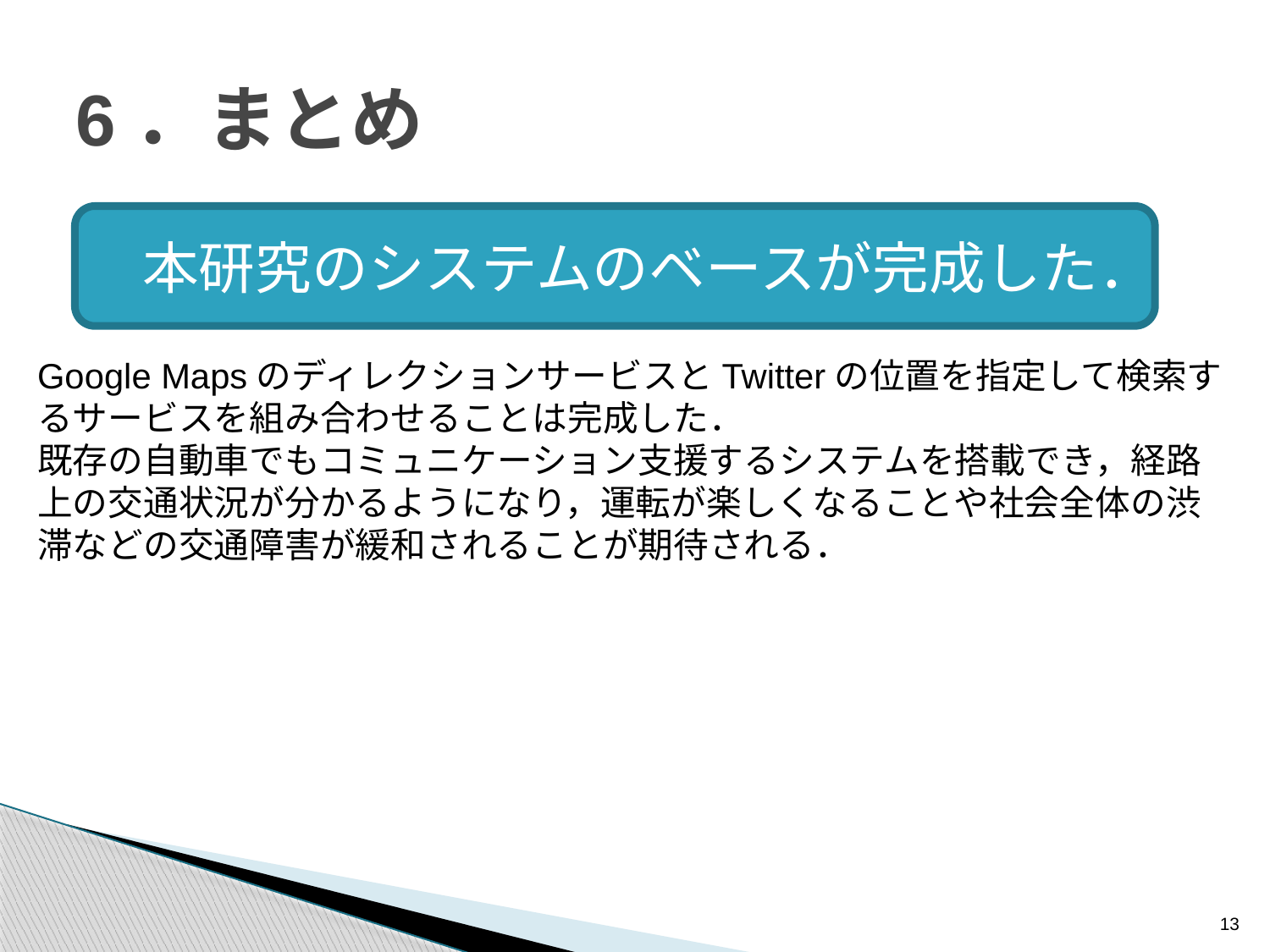

# 6．まとめ

本研究のシステムのベースが完成した．

Google MapsのディレクションサービスとTwitterの位置を指定して検索するサービスを組み合わせることは完成した．
既存の自動車でもコミュニケーション支援するシステムを搭載でき，経路上の交通状況が分かるようになり，運転が楽しくなることや社会全体の渋滞などの交通障害が緩和されることが期待される．
13